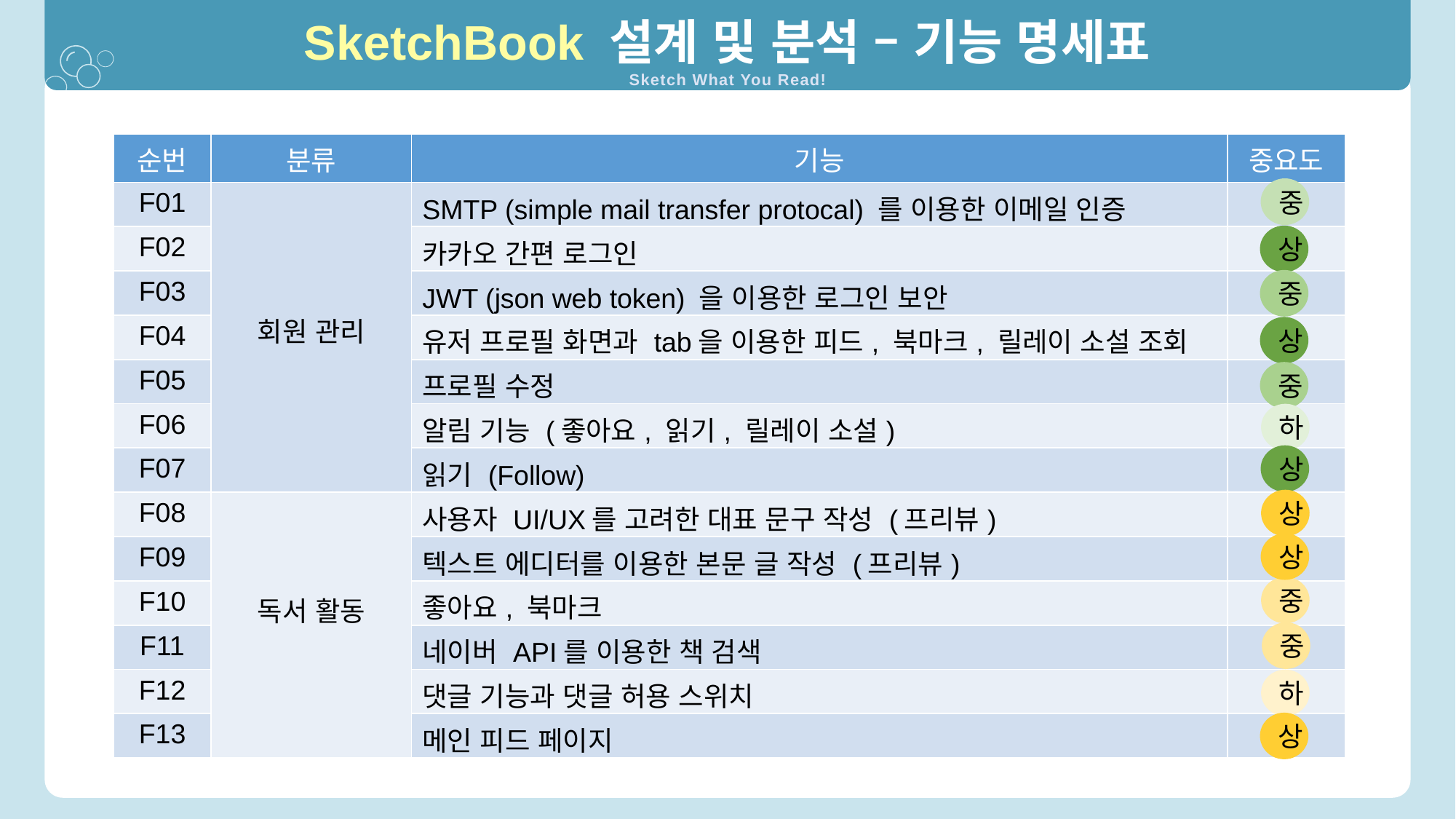

SketchBook 설계 및 분석 – 기능 명세표
Sketch What You Read!

| 순번 | 분류 | 기능 | 중요도 |
| --- | --- | --- | --- |
| F01 | 회원 관리 | SMTP (simple mail transfer protocal) 를 이용한 이메일 인증 |  |
| F02 |  | 카카오 간편 로그인 | 상 |
| F03 |  | JWT (json web token) 을 이용한 로그인 보안 | 중 |
| F04 |  | 유저 프로필 화면과 tab을 이용한 피드, 북마크, 릴레이 소설 조회 | 상 |
| F05 |  | 프로필 수정 | 중 |
| F06 |  | 알림 기능 (좋아요, 읽기, 릴레이 소설) | 하 |
| F07 |  | 읽기 (Follow) | 상 |
| F08 | 독서 활동 | 사용자 UI/UX를 고려한 대표 문구 작성 (프리뷰) | 상 |
| F09 |  | 텍스트 에디터를 이용한 본문 글 작성 (프리뷰) | 상 |
| F10 |  | 좋아요, 북마크 | 중 |
| F11 |  | 네이버 API를 이용한 책 검색 | 중 |
| F12 |  | 댓글 기능과 댓글 허용 스위치 | 하 |
| F13 |  | 메인 피드 페이지 | 상 |
중
상
중
상
중
하
상
상
상
중
중
하
상